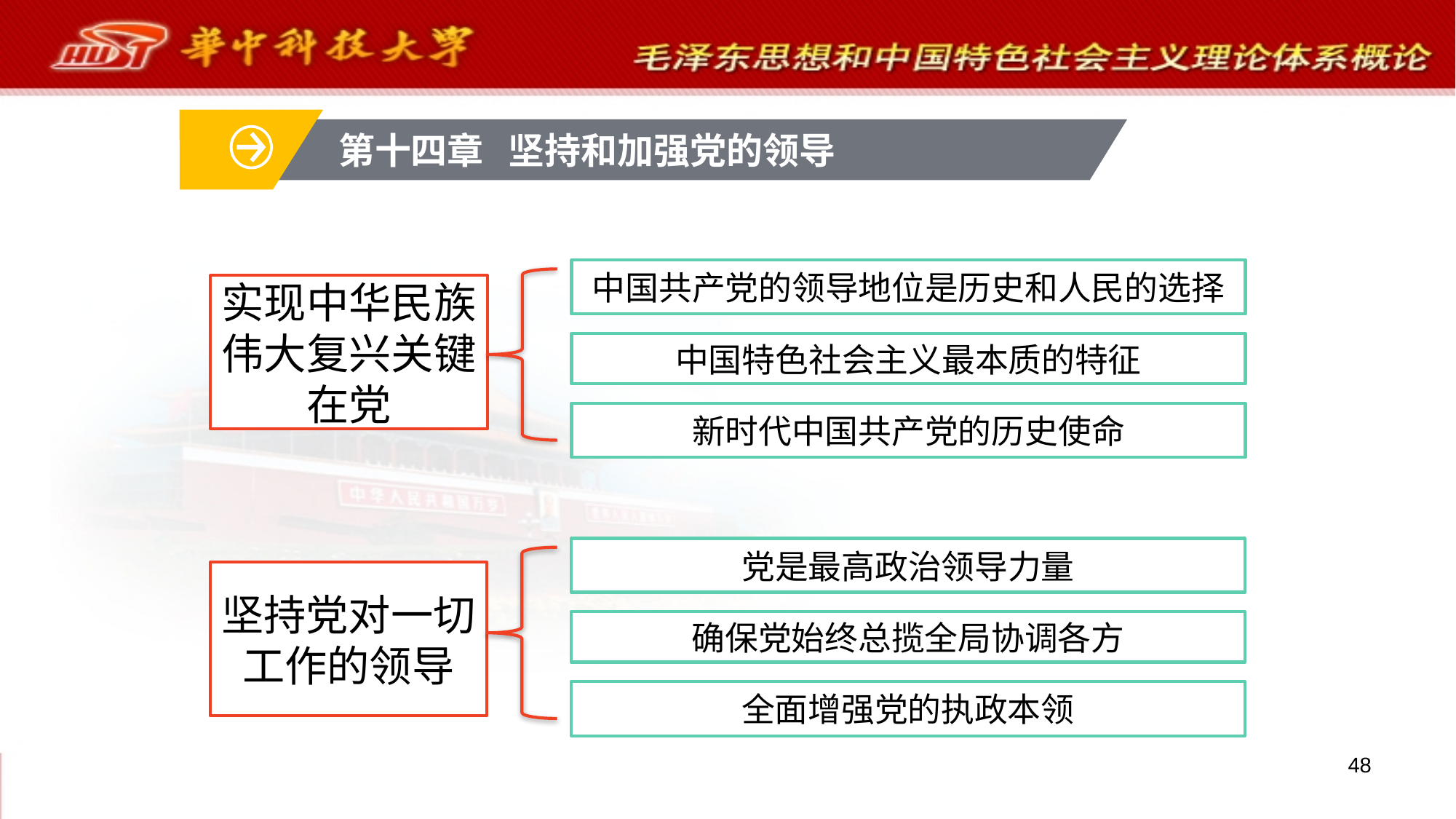

第十四章   坚持和加强党的领导

中国共产党的领导地位是历史和人民的选择

实现中华民族伟大复兴关键在党
中国特色社会主义最本质的特征
新时代中国共产党的历史使命
党是最高政治领导力量

坚持党对一切工作的领导
确保党始终总揽全局协调各方
全面增强党的执政本领
48